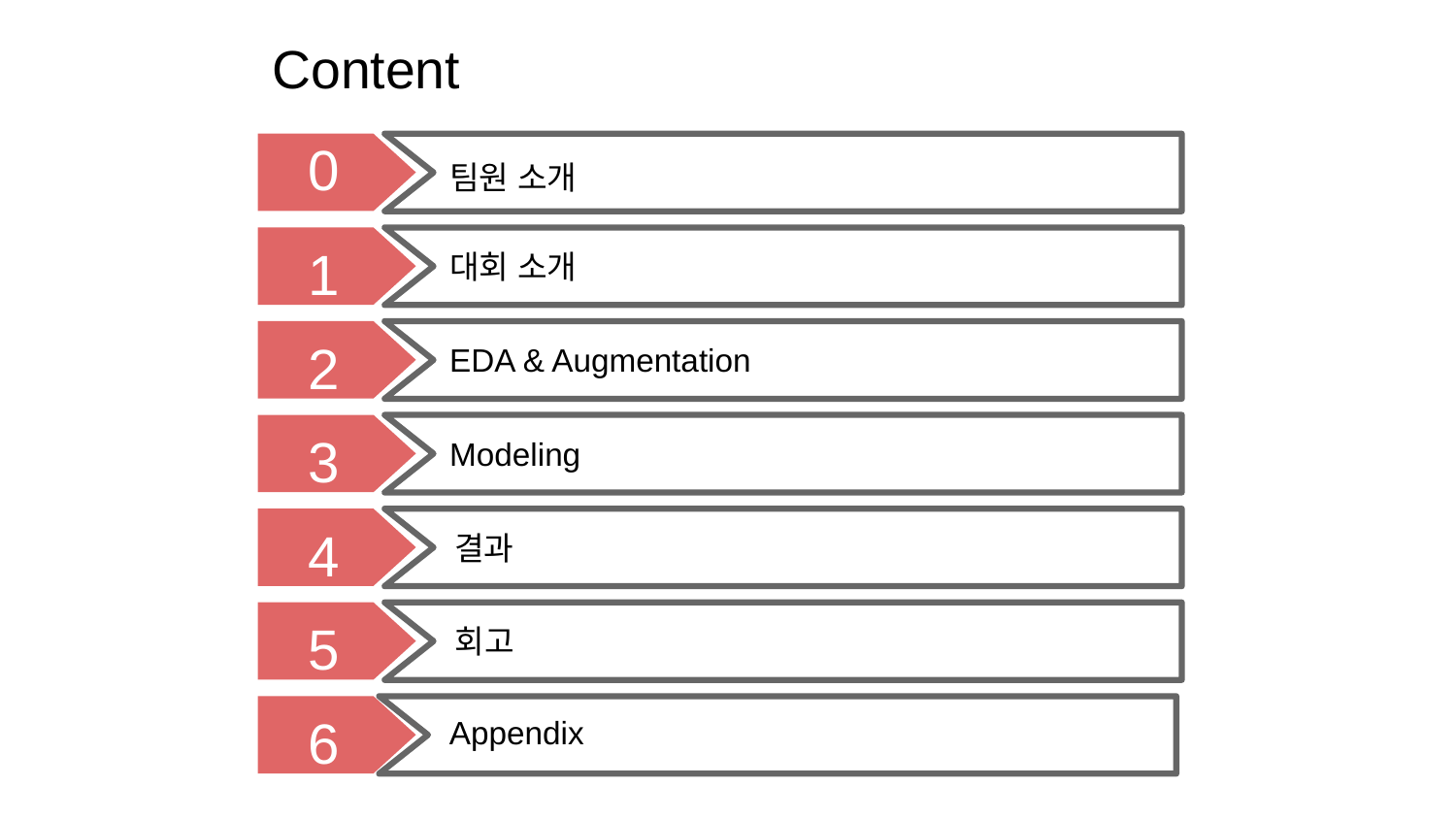

Content

01
팀원 소개

12
대회 소개

23
EDA & Augmentation

34
Modeling

45
결과

5
회고

Appendix
6